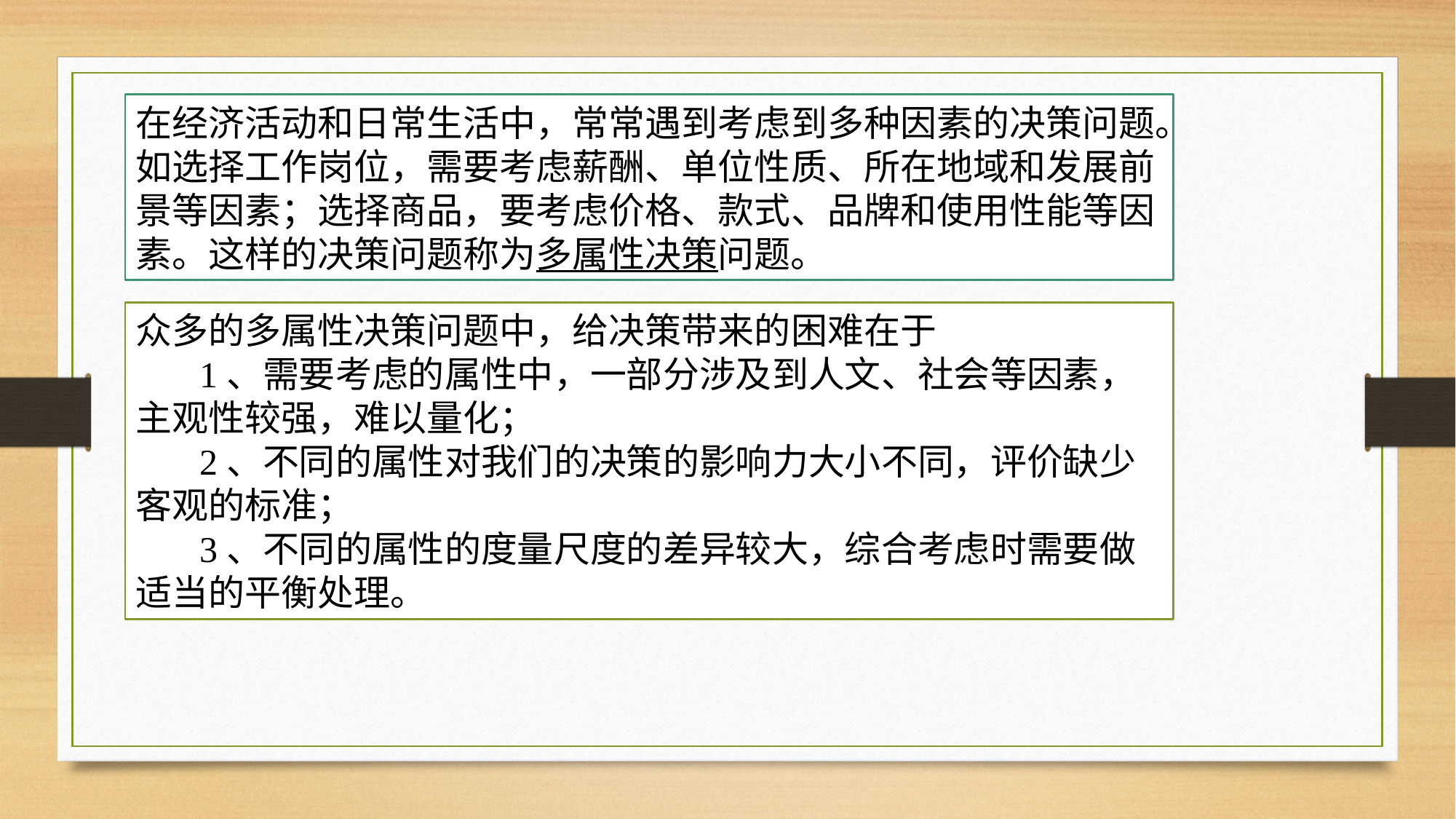

在经济活动和日常生活中，常常遇到考虑到多种因素的决策问题。如选择工作岗位，需要考虑薪酬、单位性质、所在地域和发展前景等因素；选择商品，要考虑价格、款式、品牌和使用性能等因素。这样的决策问题称为多属性决策问题。
众多的多属性决策问题中，给决策带来的困难在于
       1、需要考虑的属性中，一部分涉及到人文、社会等因素，主观性较强，难以量化；
       2、不同的属性对我们的决策的影响力大小不同，评价缺少客观的标准；
       3、不同的属性的度量尺度的差异较大，综合考虑时需要做适当的平衡处理。